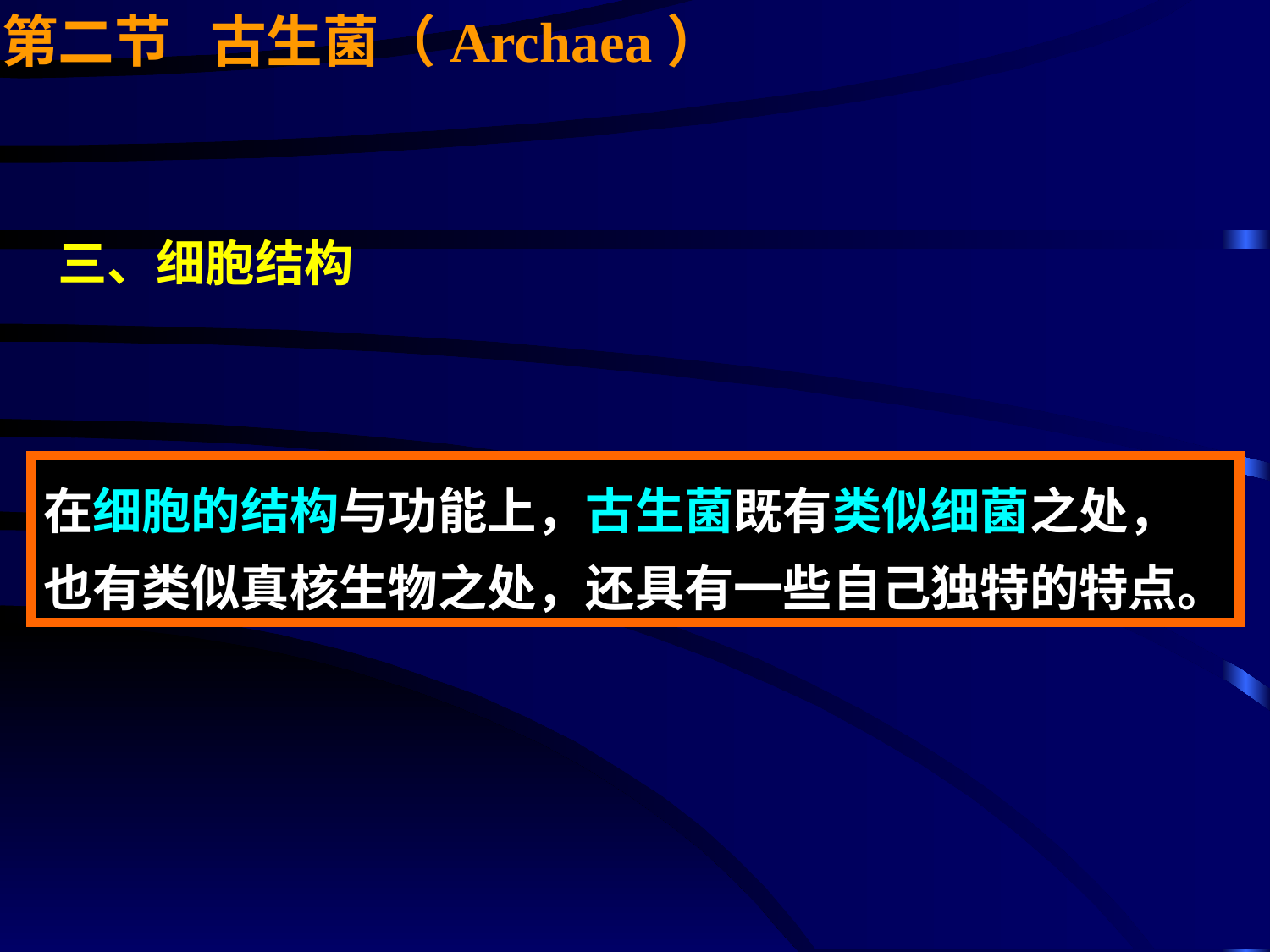

第二节   古生菌（Archaea）
三、细胞结构
在细胞的结构与功能上，古生菌既有类似细菌之处，
也有类似真核生物之处，还具有一些自己独特的特点。